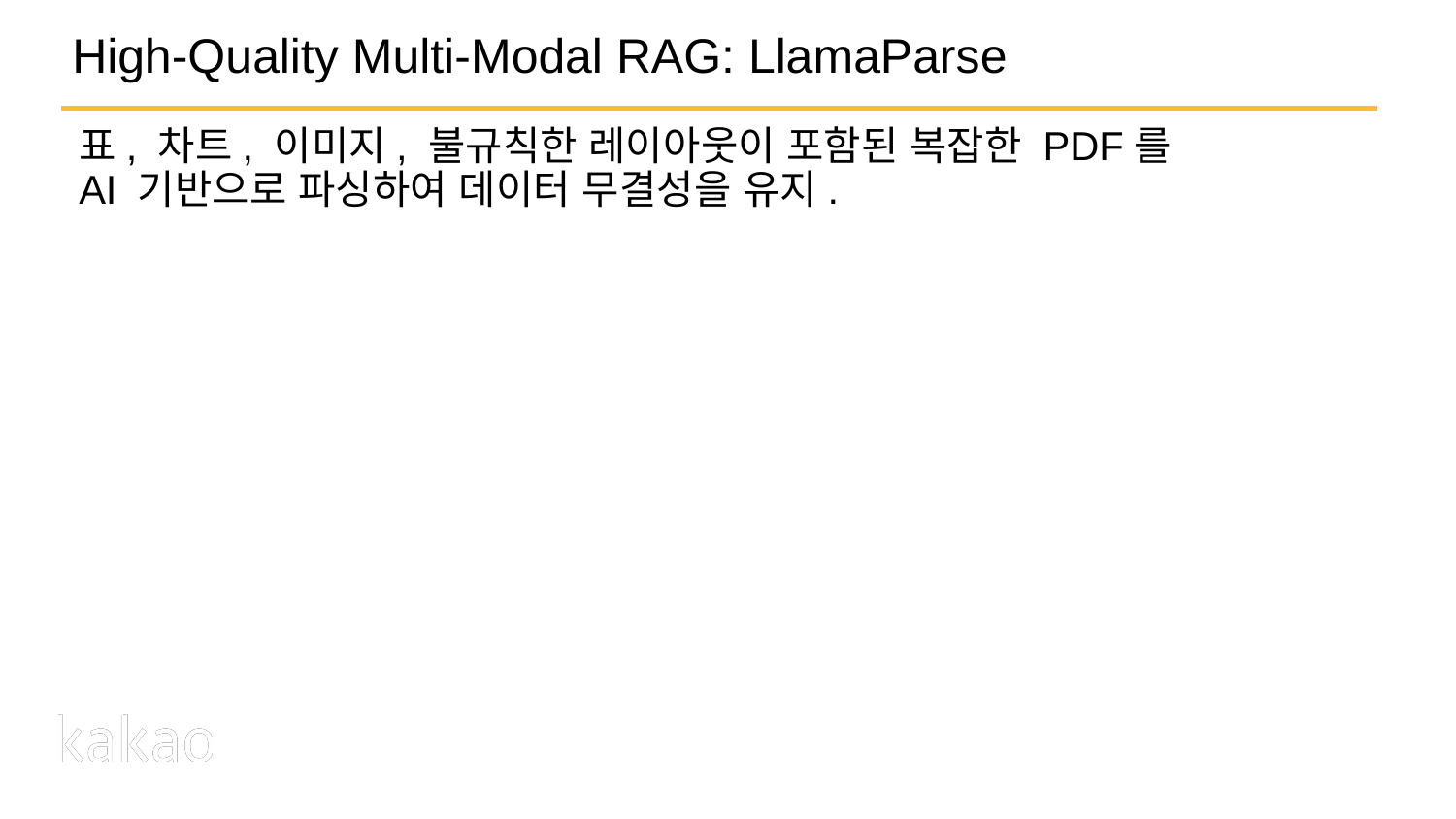

# High-Quality Multi-Modal RAG: LlamaParse
표, 차트, 이미지, 불규칙한 레이아웃이 포함된 복잡한 PDF를
AI 기반으로 파싱하여 데이터 무결성을 유지.